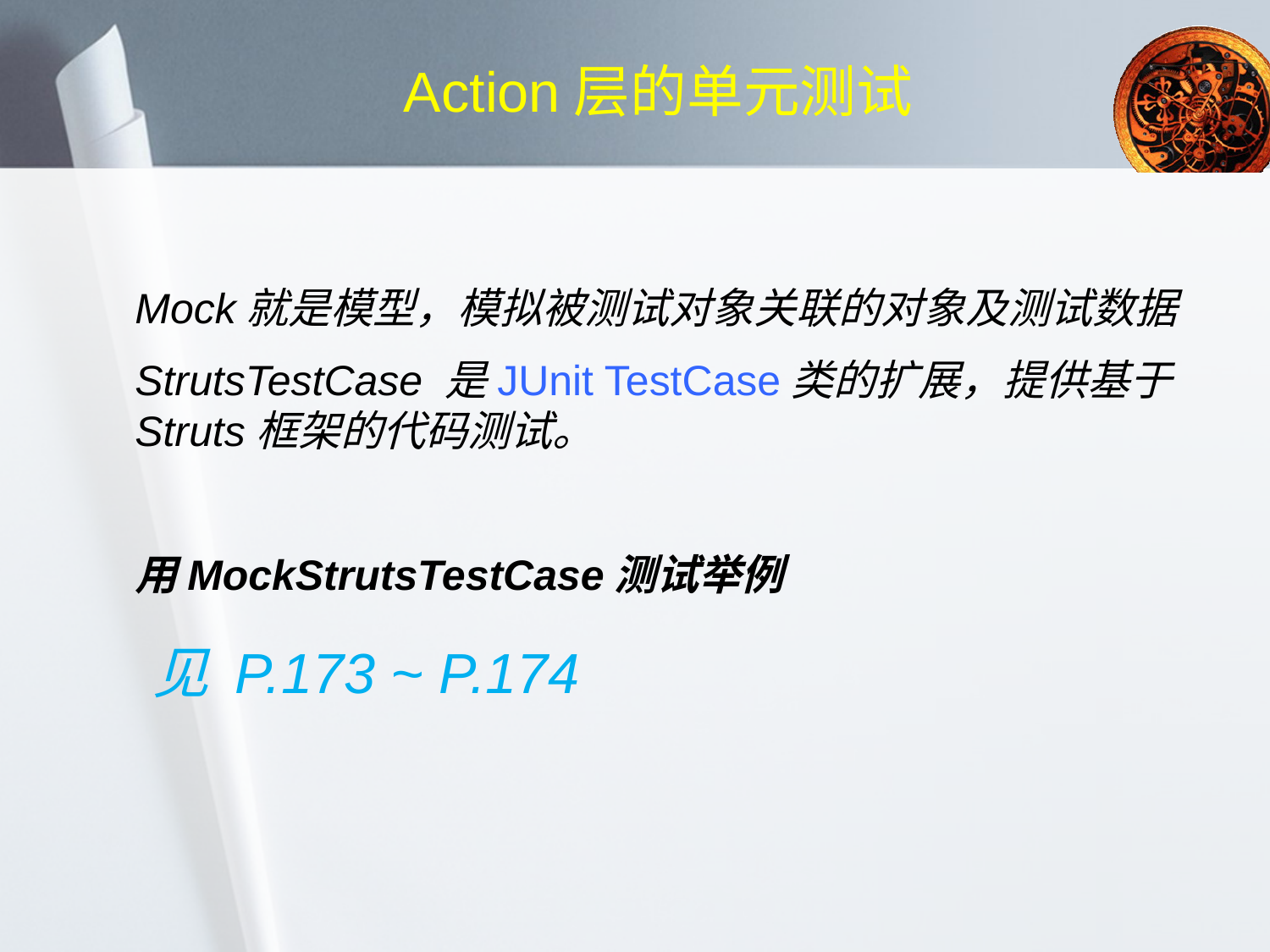

Action层的单元测试
Mock就是模型，模拟被测试对象关联的对象及测试数据
StrutsTestCase 是JUnit TestCase类的扩展，提供基于Struts框架的代码测试。

用MockStrutsTestCase测试举例
见 P.173 ~ P.174